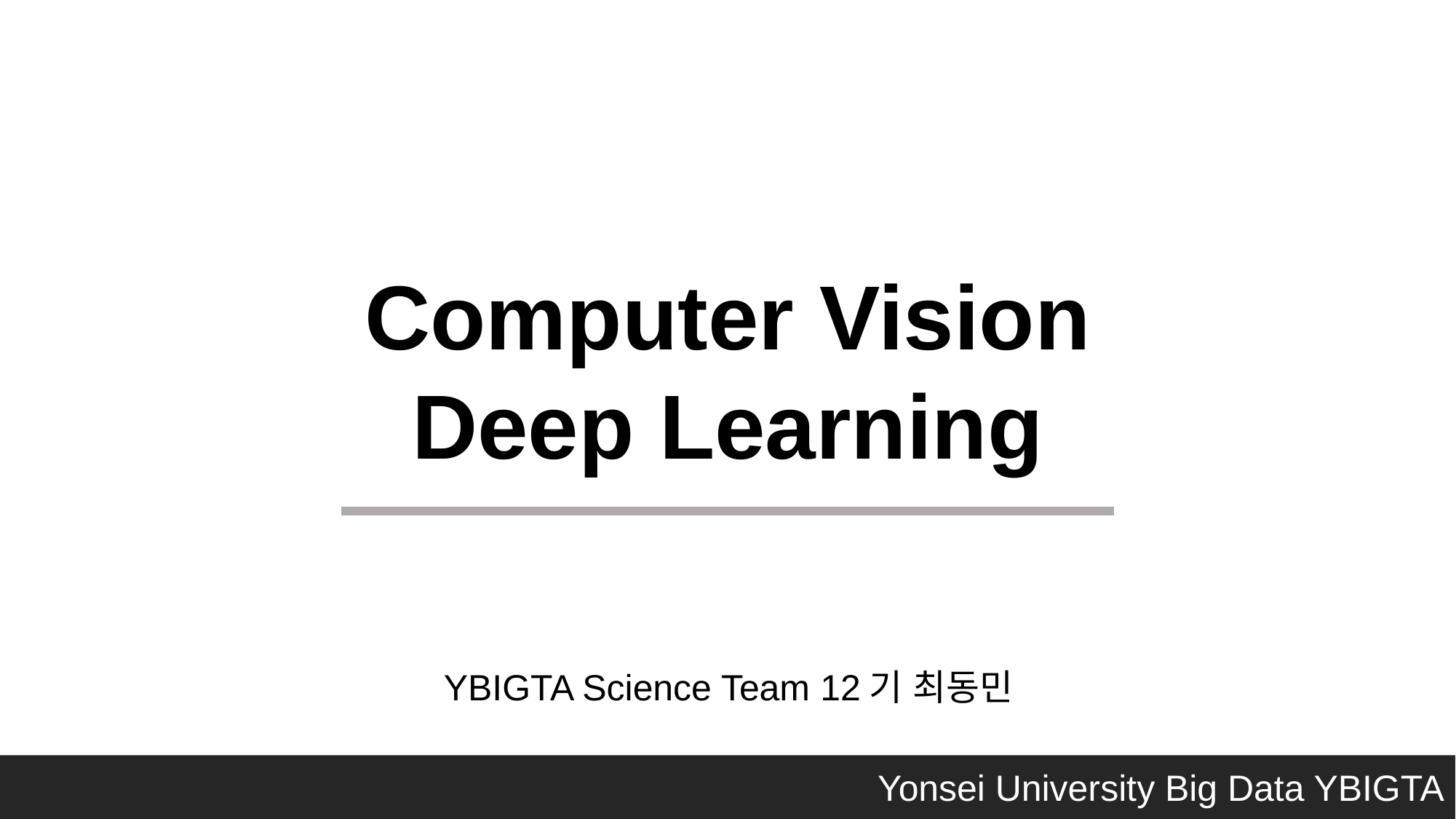

Computer Vision Deep Learning
YBIGTA Science Team 12기 최동민

 Yonsei University Big Data YBIGTA